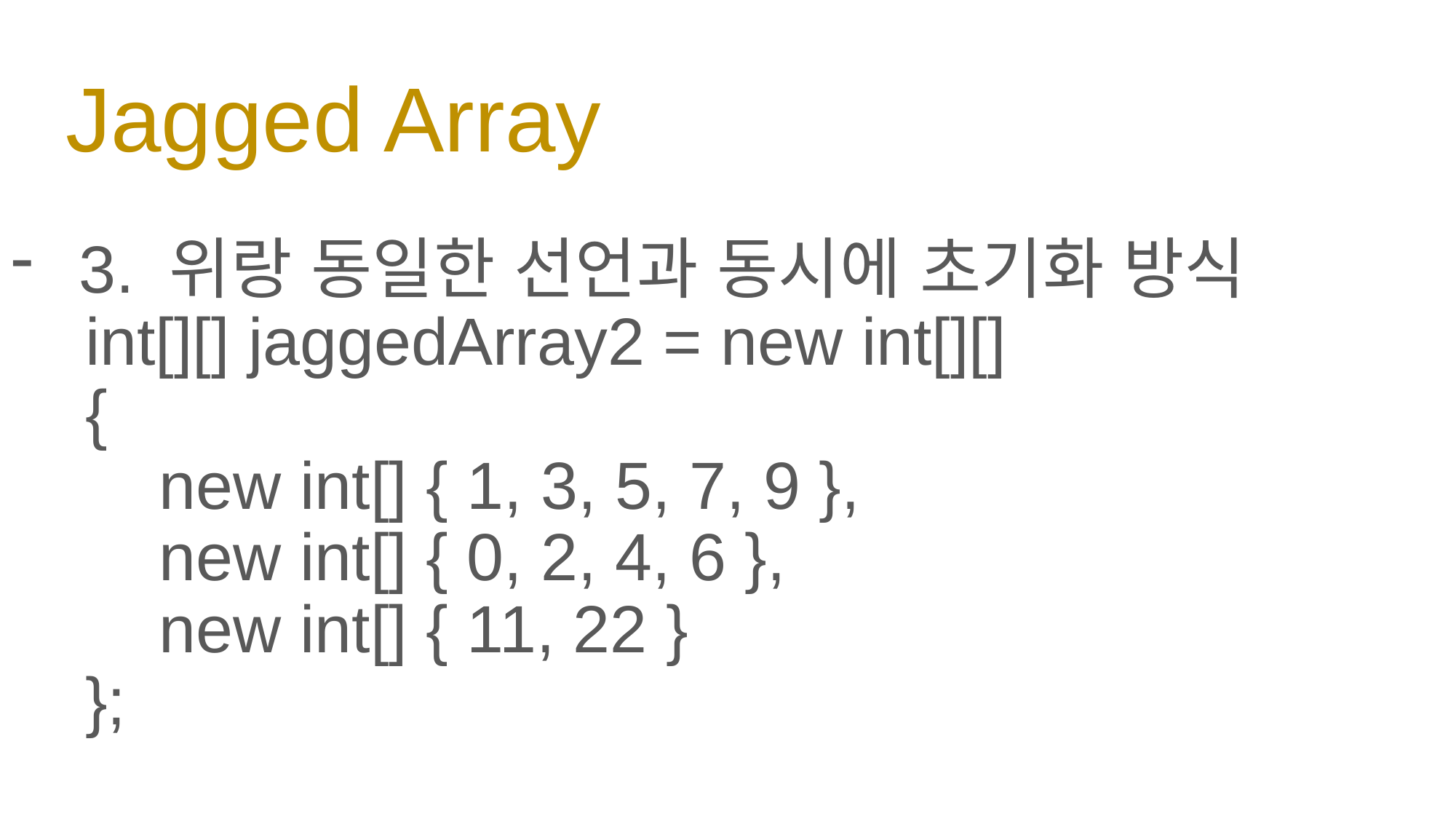

# Jagged Array
3. 위랑 동일한 선언과 동시에 초기화 방식
    int[][] jaggedArray2 = new int[][]
    {
        new int[] { 1, 3, 5, 7, 9 },
        new int[] { 0, 2, 4, 6 },
        new int[] { 11, 22 }
    };